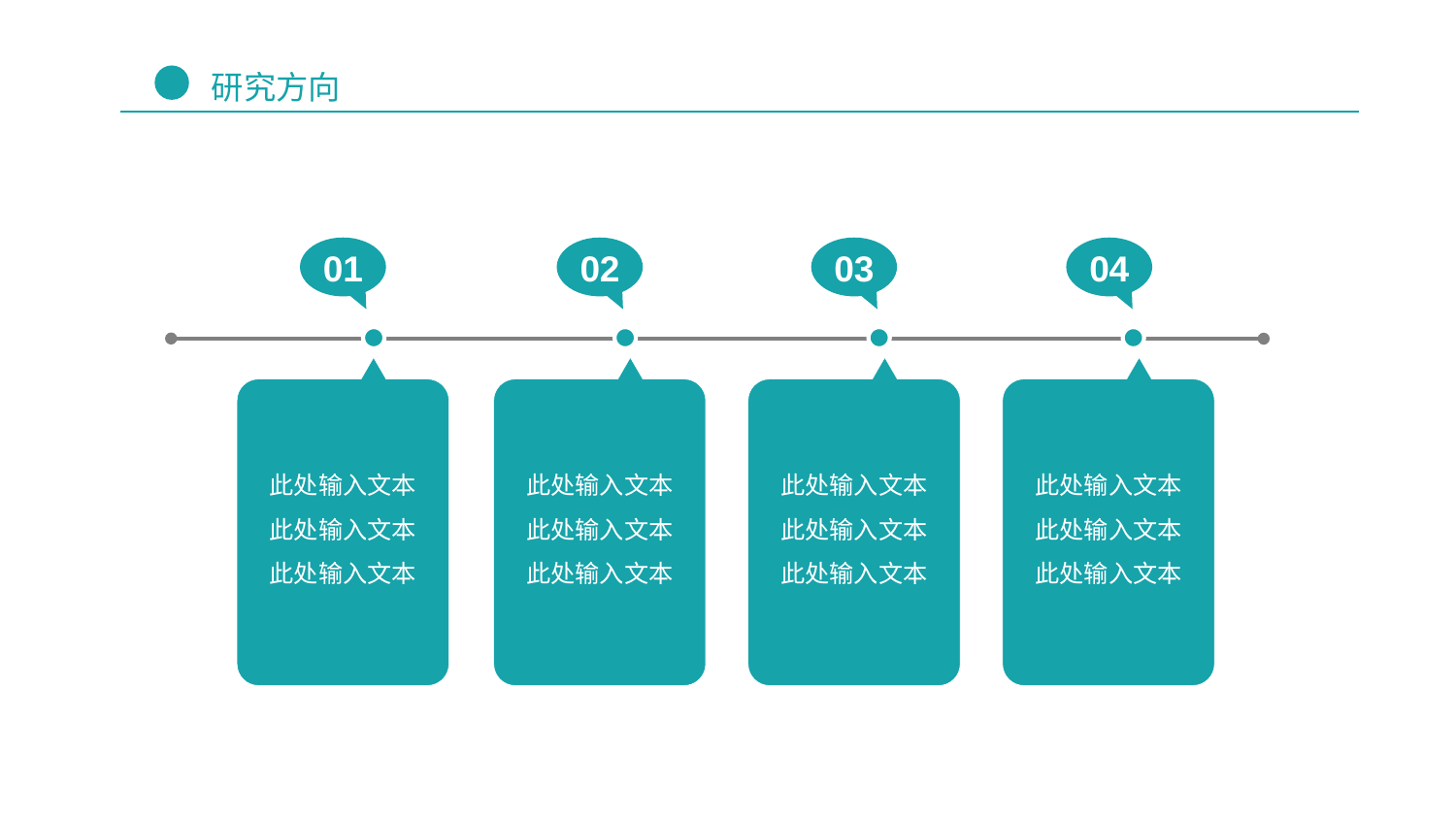

01

此处输入文本
此处输入文本
此处输入文本
02

此处输入文本
此处输入文本
此处输入文本
03

此处输入文本
此处输入文本
此处输入文本
04

此处输入文本
此处输入文本
此处输入文本